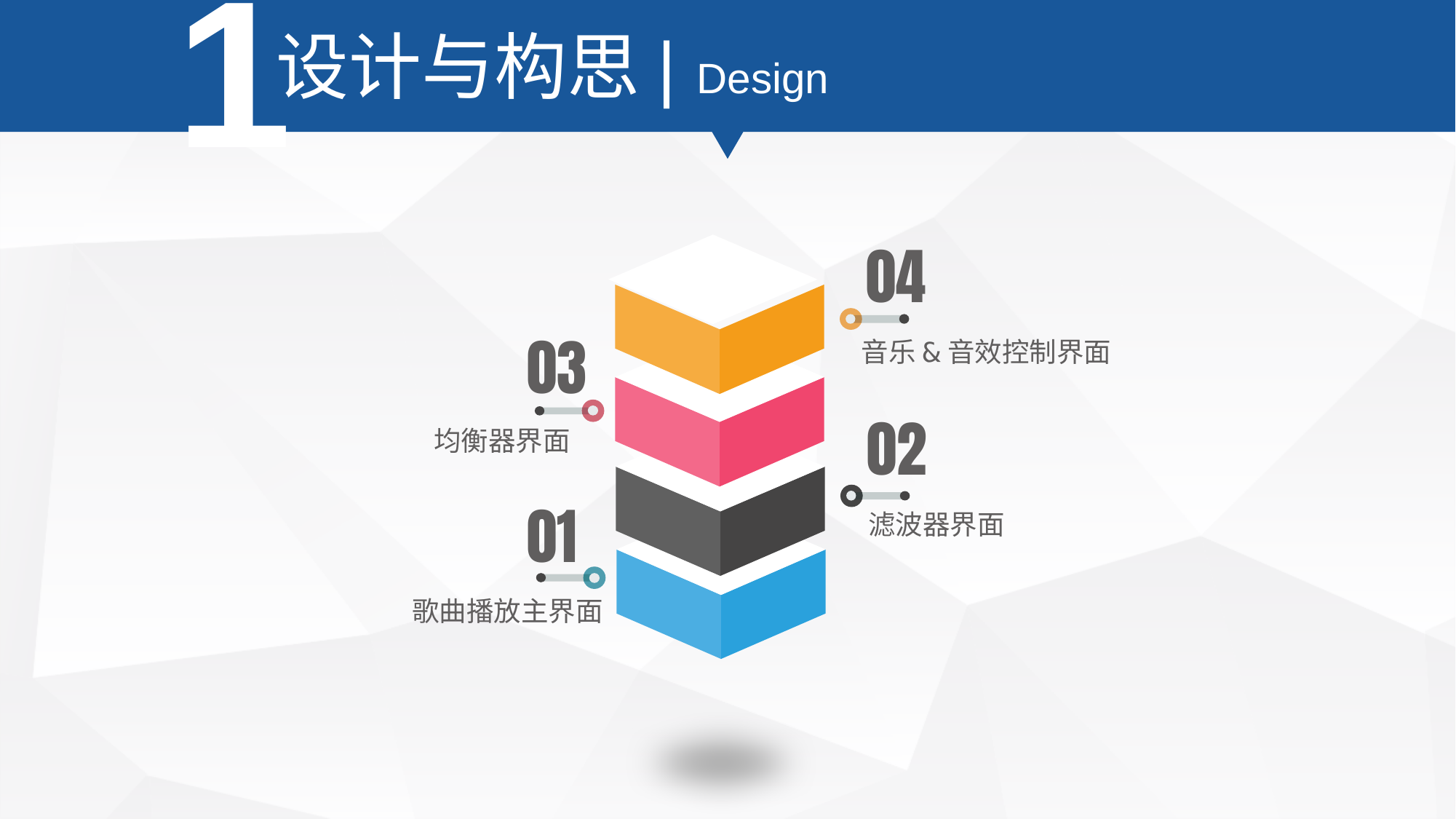

1

设计与构思| Design

04

03
音乐&音效控制界面

02
均衡器界面

01
滤波器界面

歌曲播放主界面